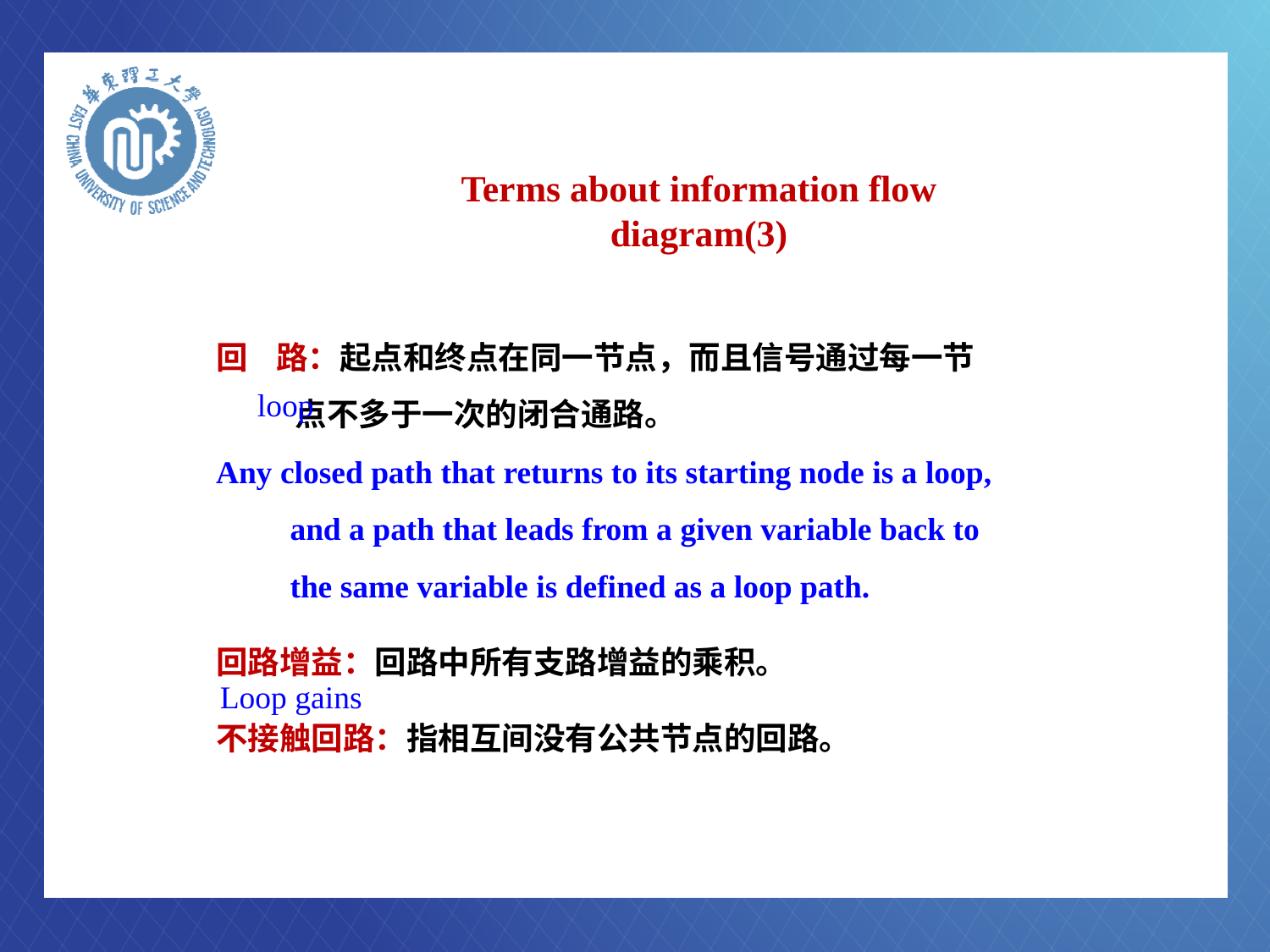

# Terms about information flow diagram(3)
回    路：起点和终点在同一节点，而且信号通过每一节
          点不多于一次的闭合通路。
Any closed path that returns to its starting node is a loop, and a path that leads from a given variable back to the same variable is defined as a loop path.

回路增益：回路中所有支路增益的乘积。

不接触回路：指相互间没有公共节点的回路。
loop
Loop gains